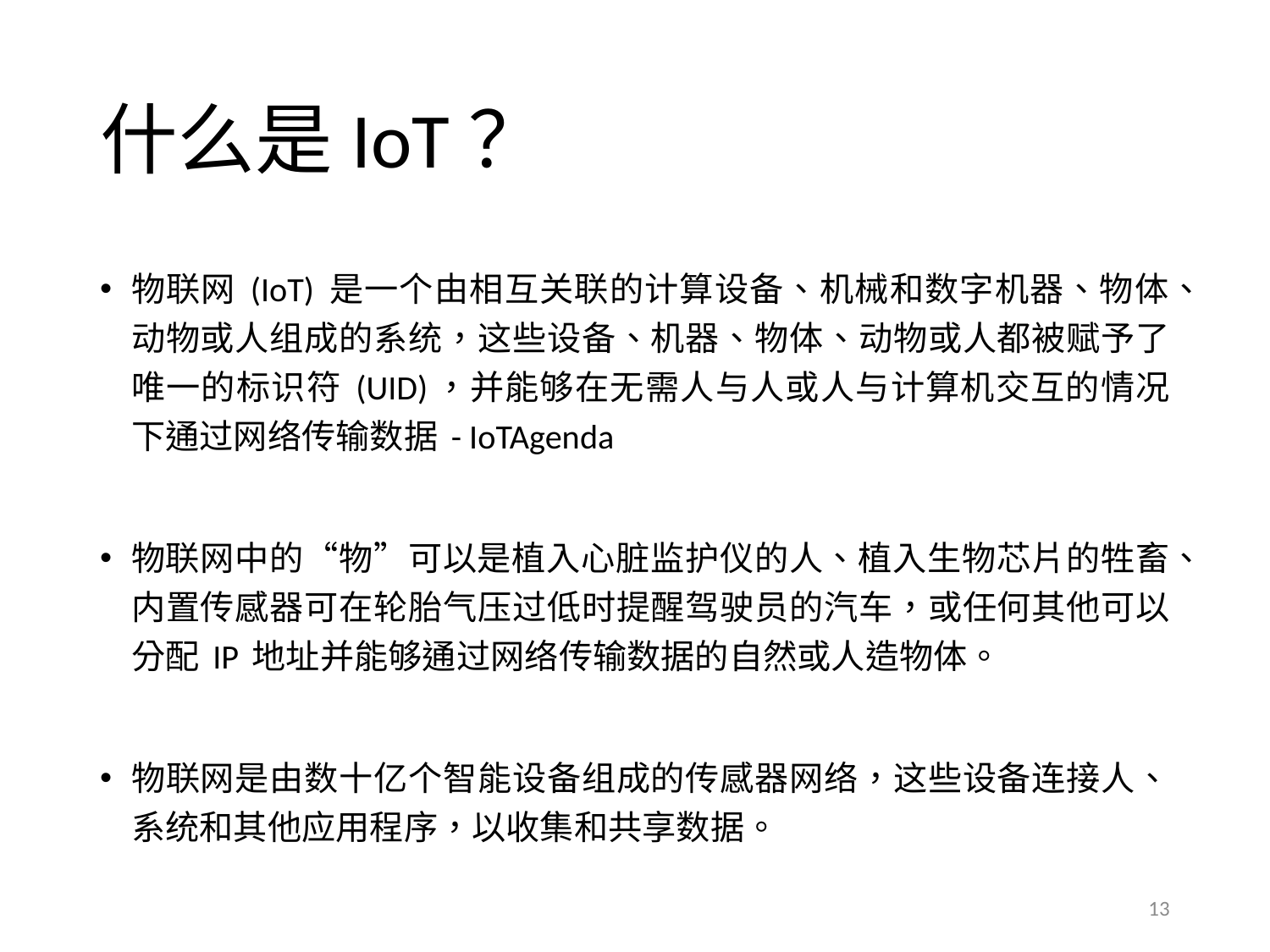

# 什么是IoT？
物联网 (IoT) 是一个由相互关联的计算设备、机械和数字机器、物体、动物或人组成的系统，这些设备、机器、物体、动物或人都被赋予了唯一的标识符 (UID)，并能够在无需人与人或人与计算机交互的情况下通过网络传输数据 - IoTAgenda

物联网中的“物”可以是植入心脏监护仪的人、植入生物芯片的牲畜、内置传感器可在轮胎气压过低时提醒驾驶员的汽车，或任何其他可以分配 IP 地址并能够通过网络传输数据的自然或人造物体。

物联网是由数十亿个智能设备组成的传感器网络，这些设备连接人、系统和其他应用程序，以收集和共享数据。
13